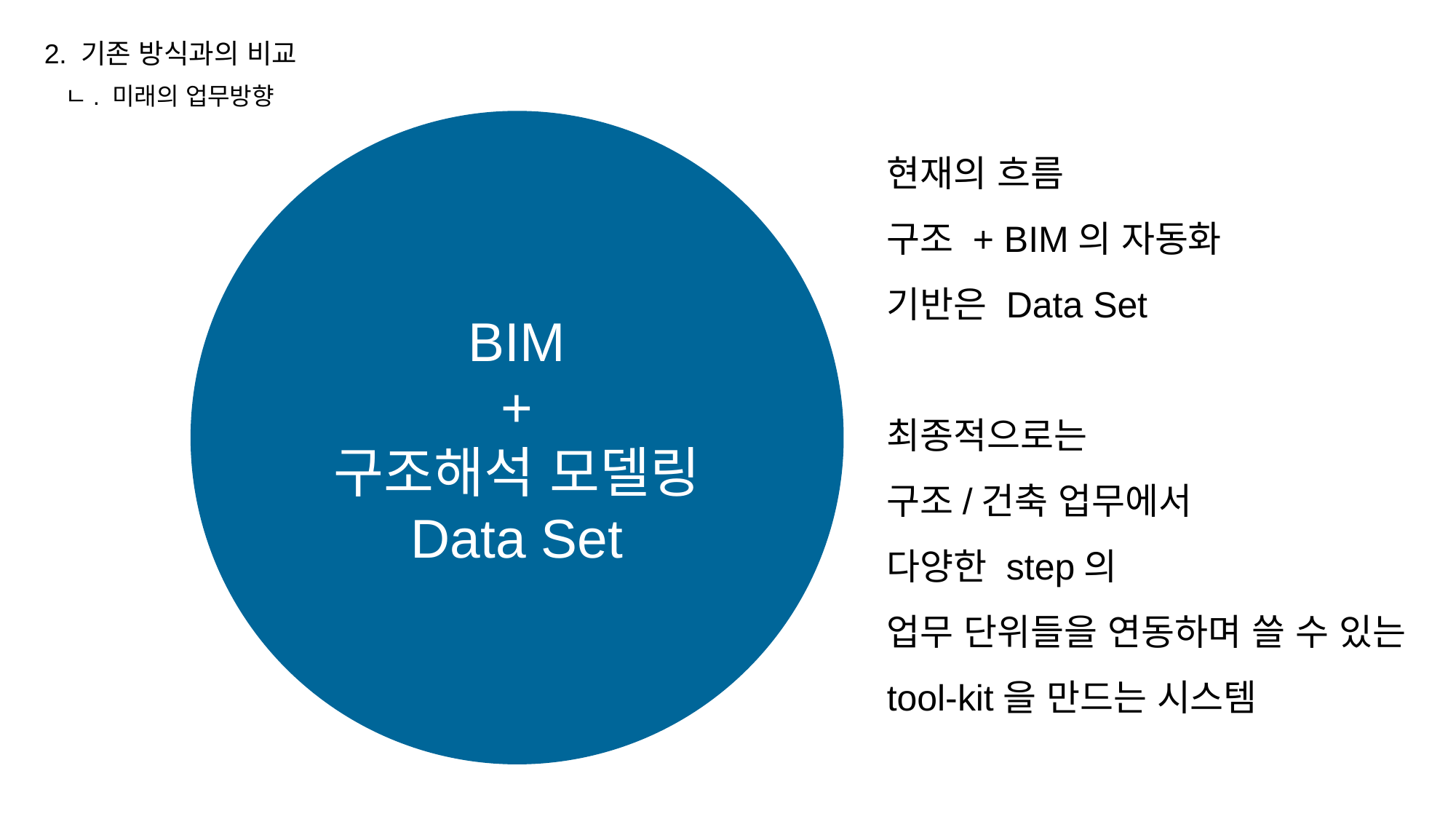

2. 기존 방식과의 비교
ㄴ. 미래의 업무방향
BIM
+
구조해석 모델링
Data Set
현재의 흐름
구조 + BIM의 자동화
기반은 Data Set

최종적으로는
구조/건축 업무에서
다양한 step의
업무 단위들을 연동하며 쓸 수 있는 tool-kit을 만드는 시스템